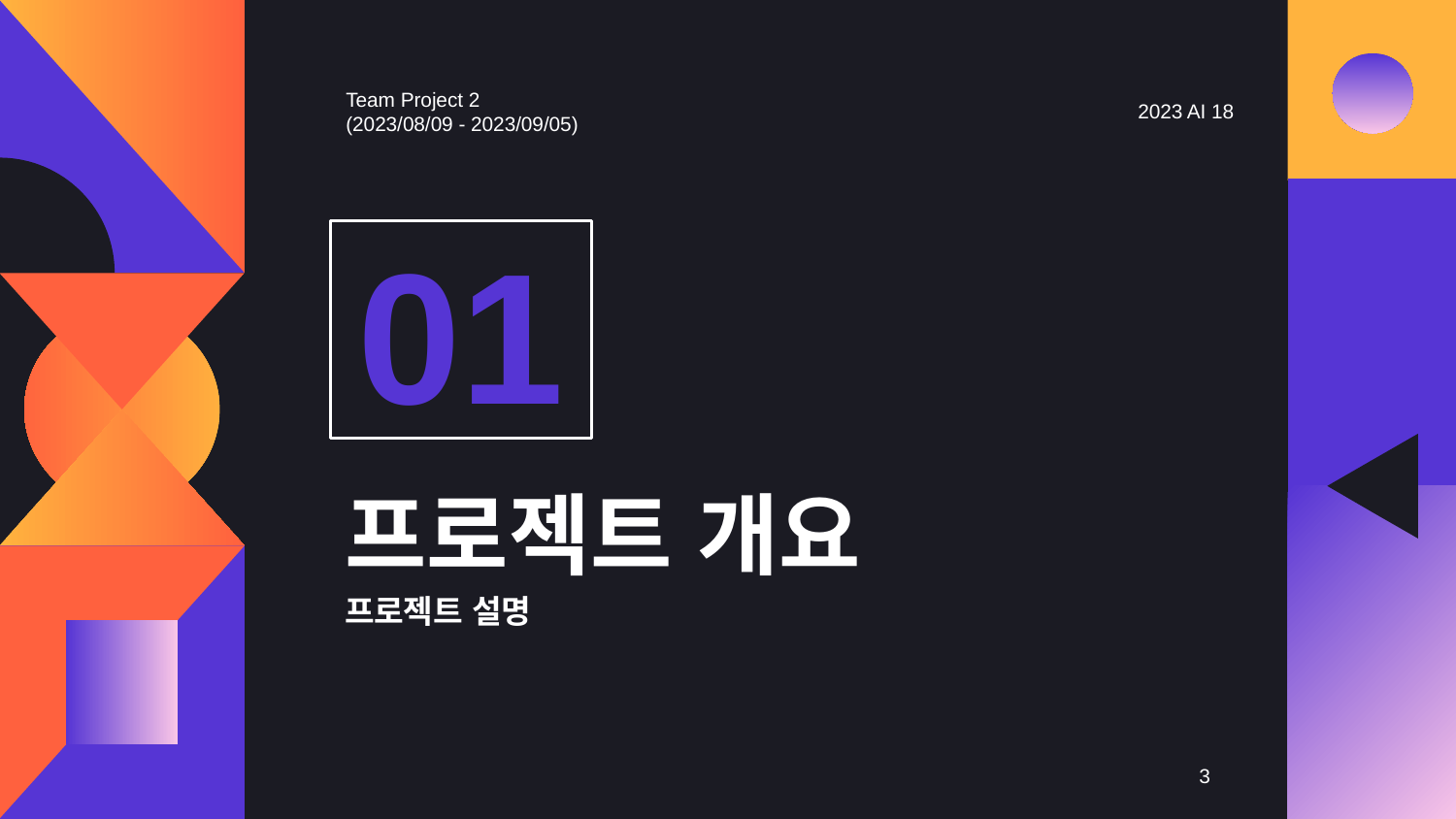

Team Project 2
(2023/08/09 - 2023/09/05)
2023 AI 18
01
# 프로젝트 개요
프로젝트 설명
3